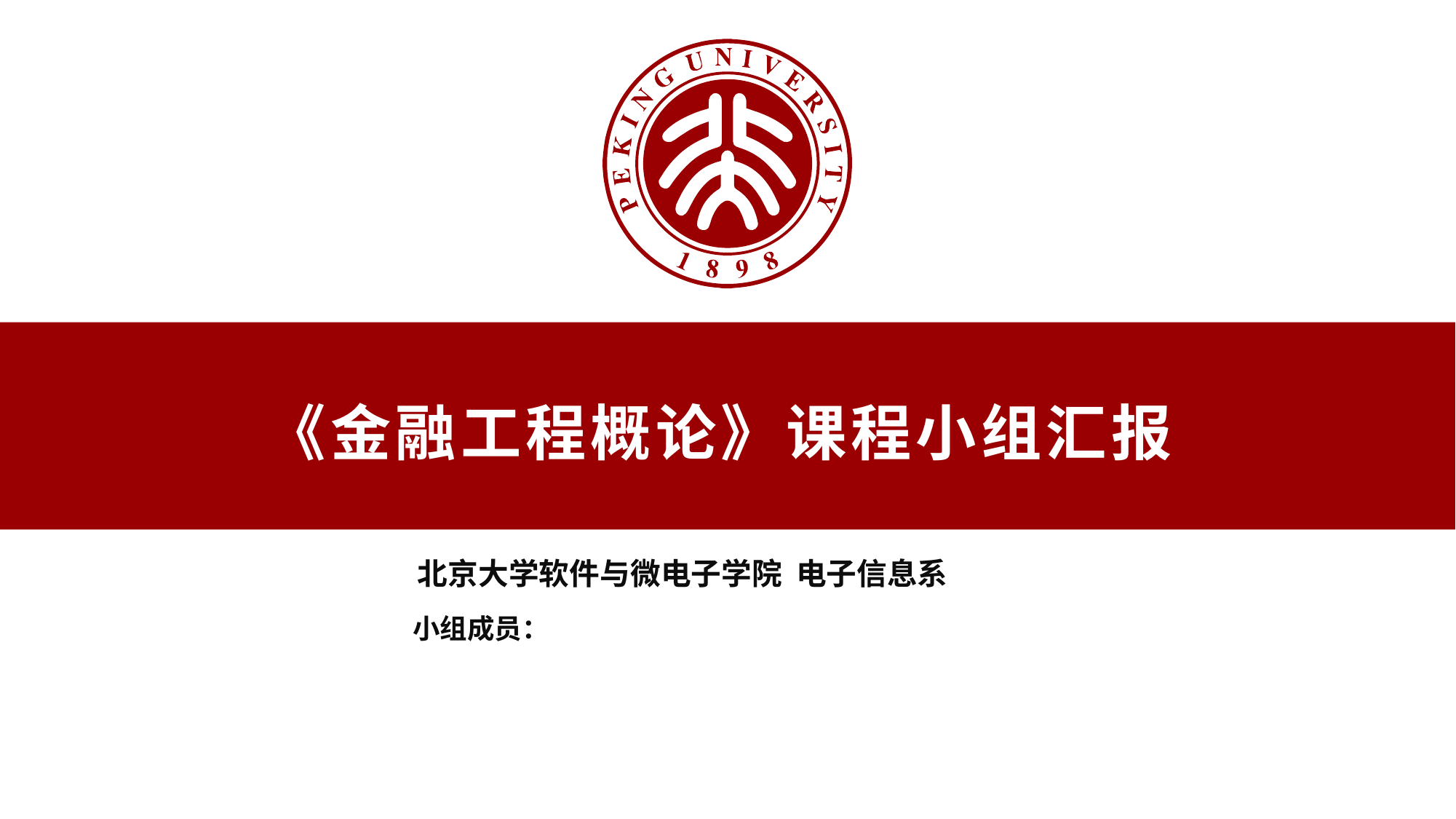

《金融工程概论》课程小组汇报
北京大学软件与微电子学院  电子信息系
小组成员：